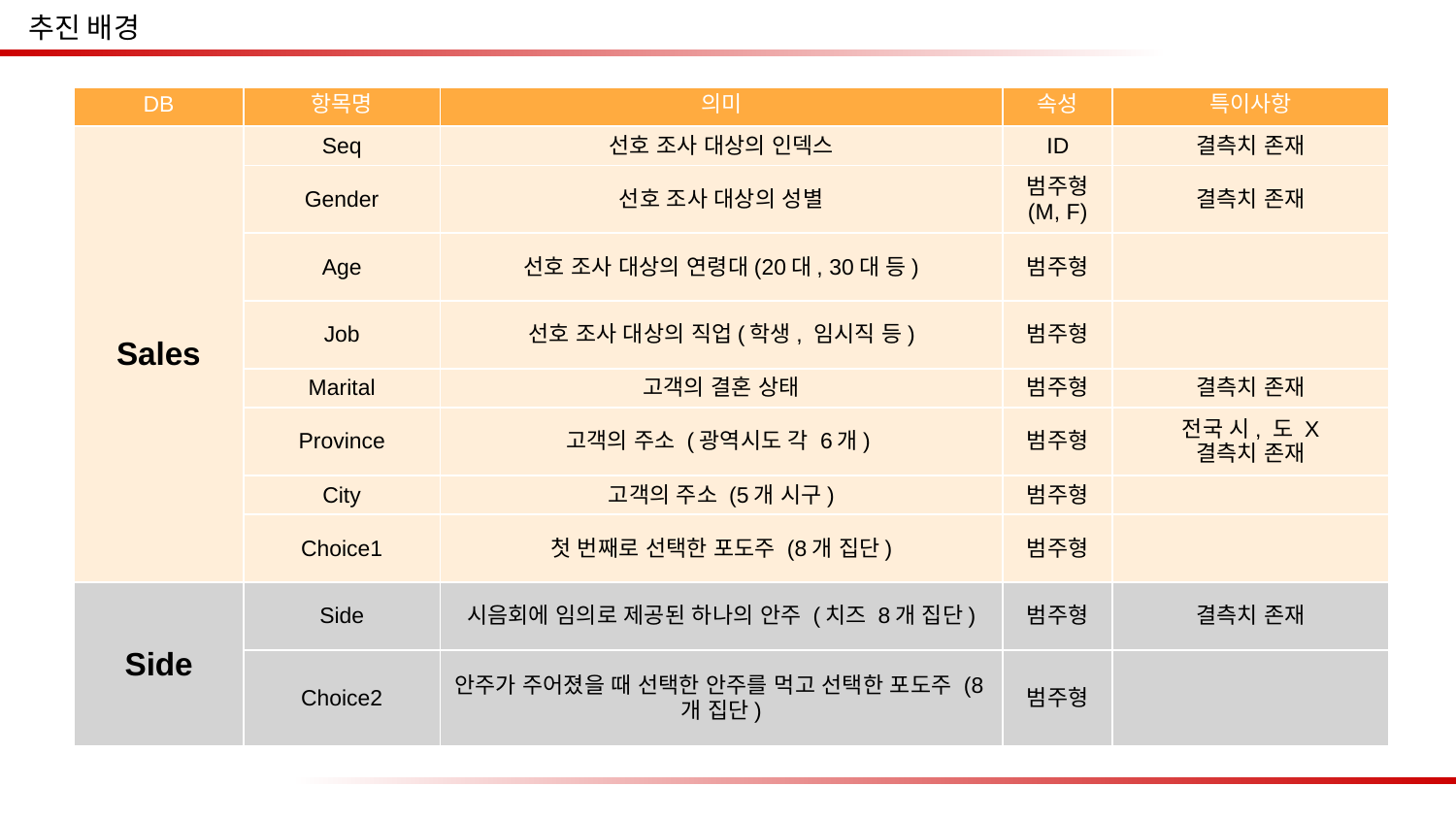

추진 배경

| DB | 항목명 | 의미 | 속성 | 특이사항 |
| --- | --- | --- | --- | --- |
| Sales | Seq | 선호 조사 대상의 인덱스 | ID | 결측치 존재 |
|  | Gender | 선호 조사 대상의 성별 | 범주형 (M, F) | 결측치 존재 |
|  | Age | 선호 조사 대상의 연령대(20대, 30대 등) | 범주형 |  |
|  | Job | 선호 조사 대상의 직업(학생, 임시직 등) | 범주형 |  |
|  | Marital | 고객의 결혼 상태 | 범주형 | 결측치 존재 |
|  | Province | 고객의 주소 (광역시도 각 6개) | 범주형 | 전국 시, 도 X 결측치 존재 |
|  | City | 고객의 주소 (5개 시구) | 범주형 |  |
|  | Choice1 | 첫 번째로 선택한 포도주 (8개 집단) | 범주형 |  |
| Side | Side | 시음회에 임의로 제공된 하나의 안주 (치즈 8개 집단) | 범주형 | 결측치 존재 |
|  | Choice2 | 안주가 주어졌을 때 선택한 안주를 먹고 선택한 포도주 (8개 집단) | 범주형 |  |